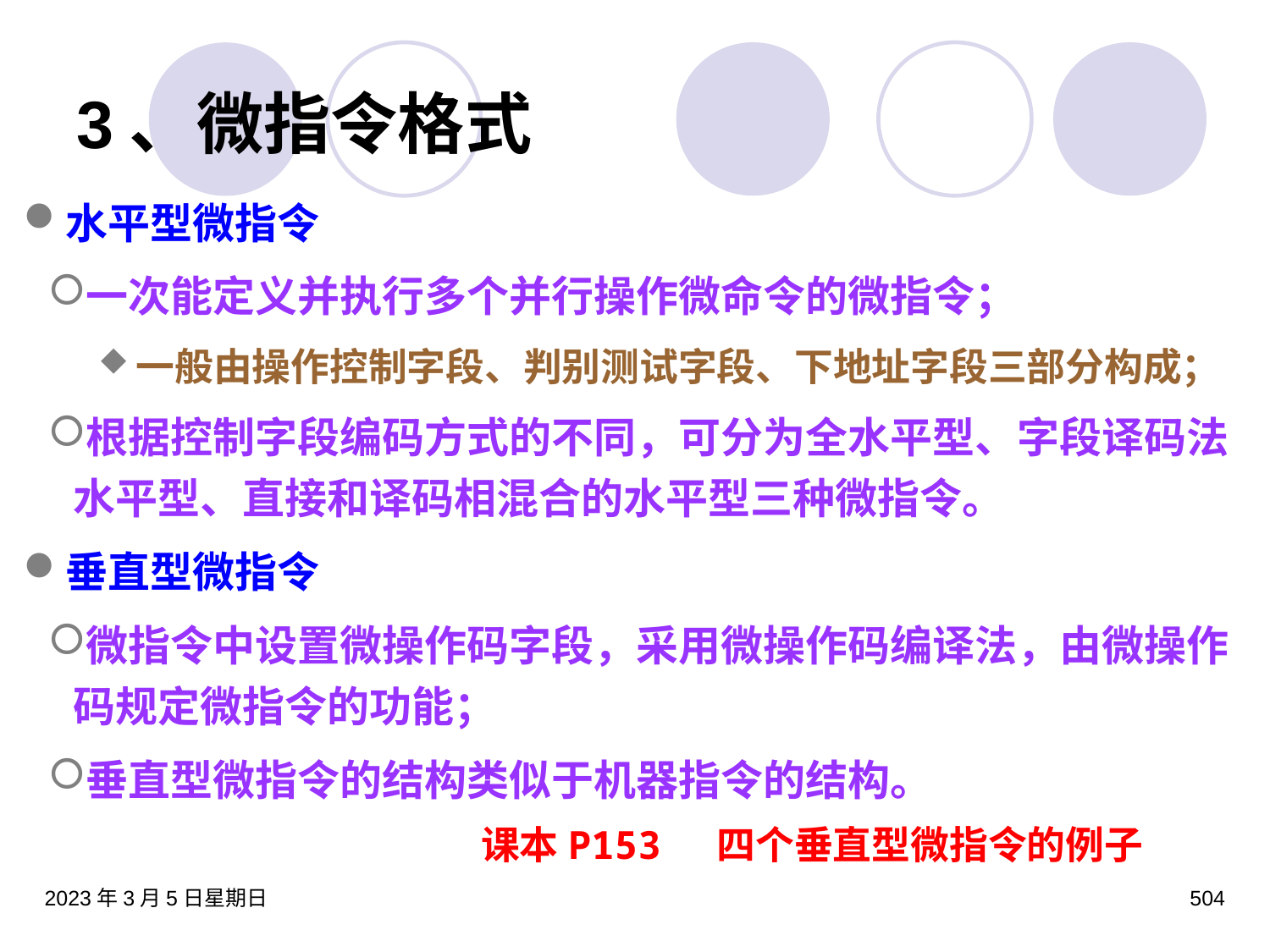

# 3、微指令格式
水平型微指令
一次能定义并执行多个并行操作微命令的微指令；
一般由操作控制字段、判别测试字段、下地址字段三部分构成；
根据控制字段编码方式的不同，可分为全水平型、字段译码法水平型、直接和译码相混合的水平型三种微指令。
垂直型微指令
微指令中设置微操作码字段，采用微操作码编译法，由微操作码规定微指令的功能；
垂直型微指令的结构类似于机器指令的结构。
课本P153  四个垂直型微指令的例子
2023年3月5日星期日
504